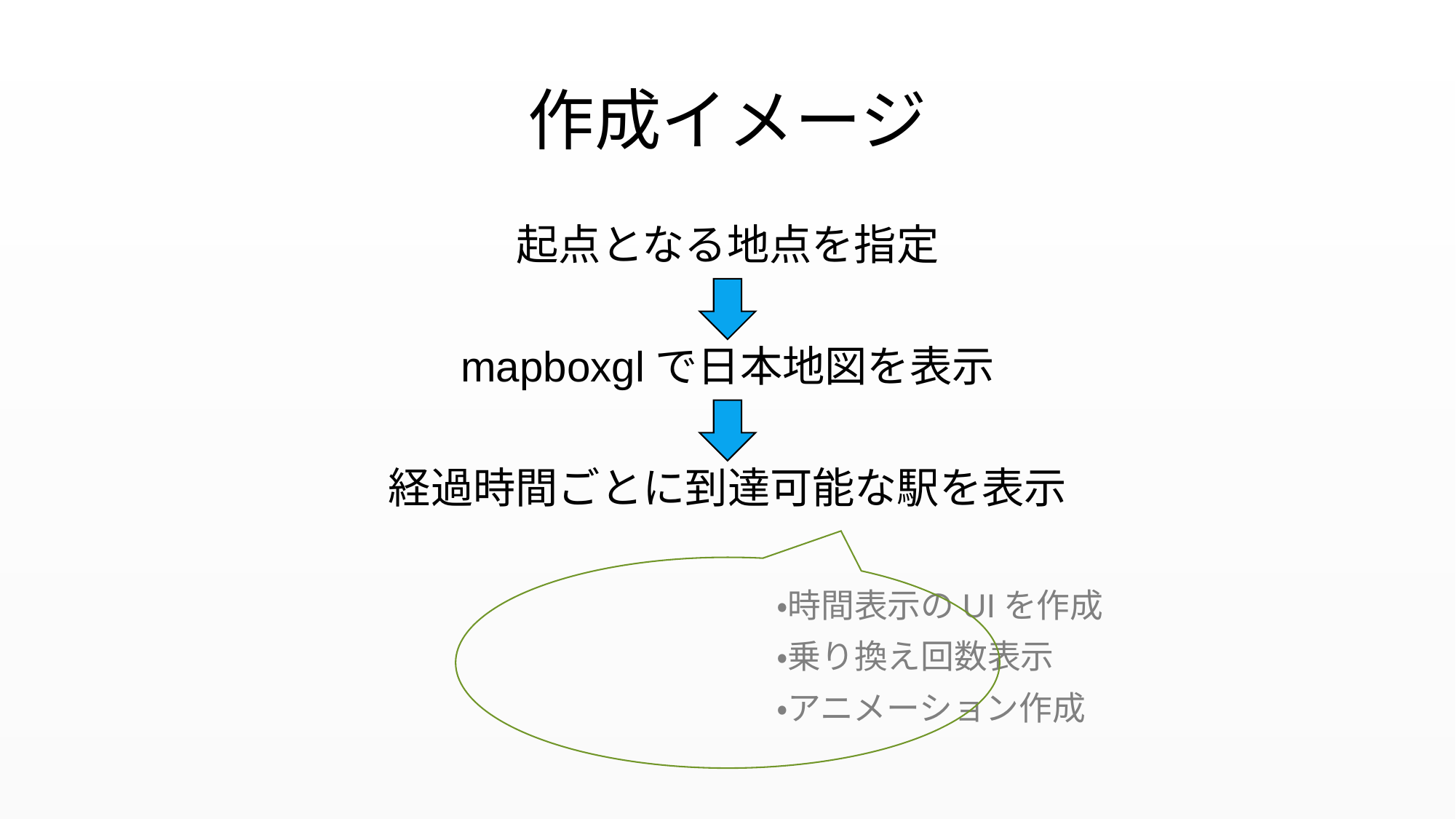

# 作成イメージ
起点となる地点を指定

mapboxglで日本地図を表示

経過時間ごとに到達可能な駅を表示

　　　　　　　　　　　　　　　　　　　　・時間表示のUIを作成
　　　　　　　　　　　　　　　　　　　　・乗り換え回数表示
　　　　　　　　　　　　　　　　　　　　・アニメーション作成